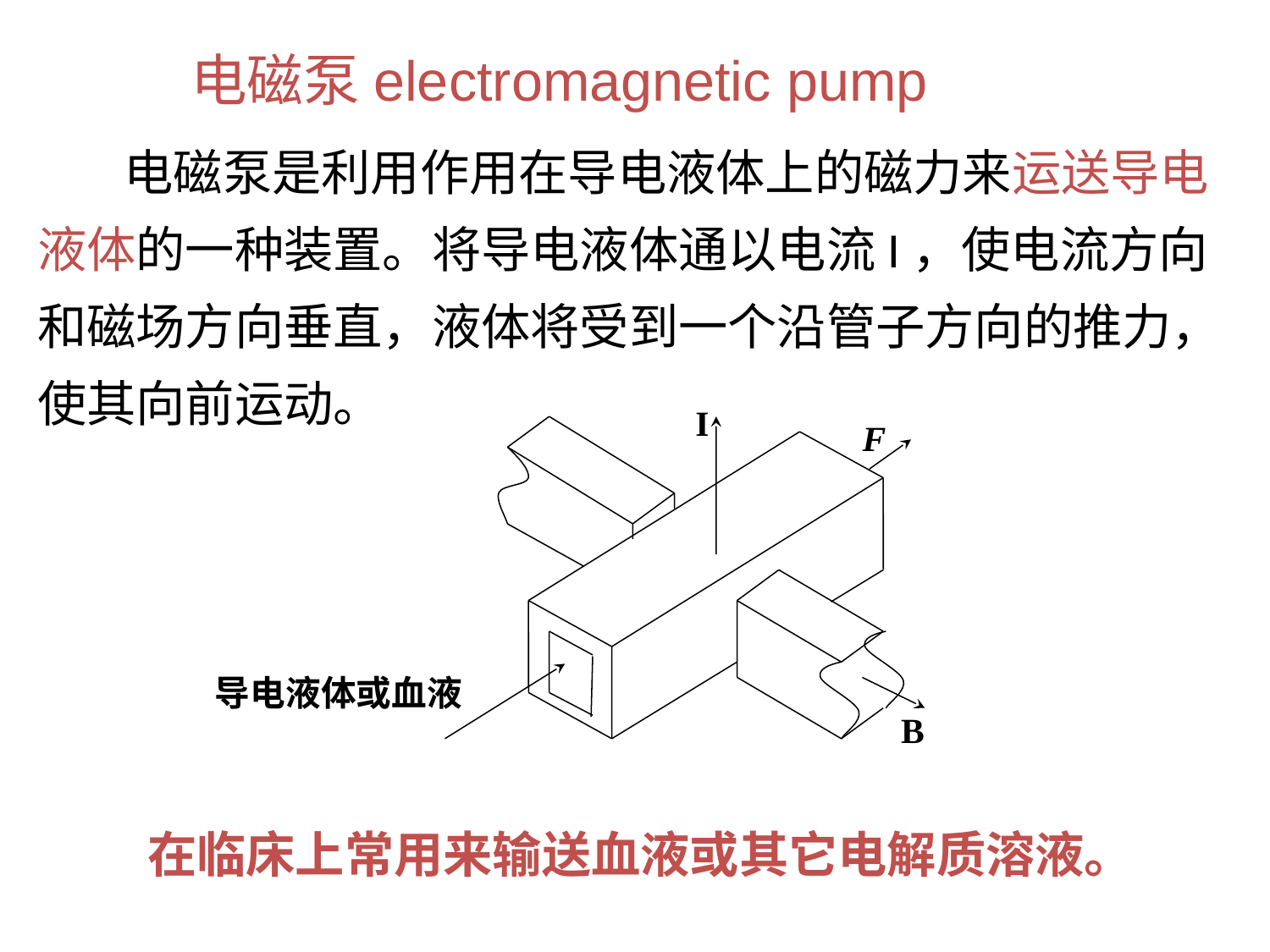

电磁泵electromagnetic pump
  电磁泵是利用作用在导电液体上的磁力来运送导电液体的一种装置。将导电液体通以电流I，使电流方向和磁场方向垂直，液体将受到一个沿管子方向的推力，使其向前运动。
I

F

导电液体或血液

  B

在临床上常用来输送血液或其它电解质溶液。